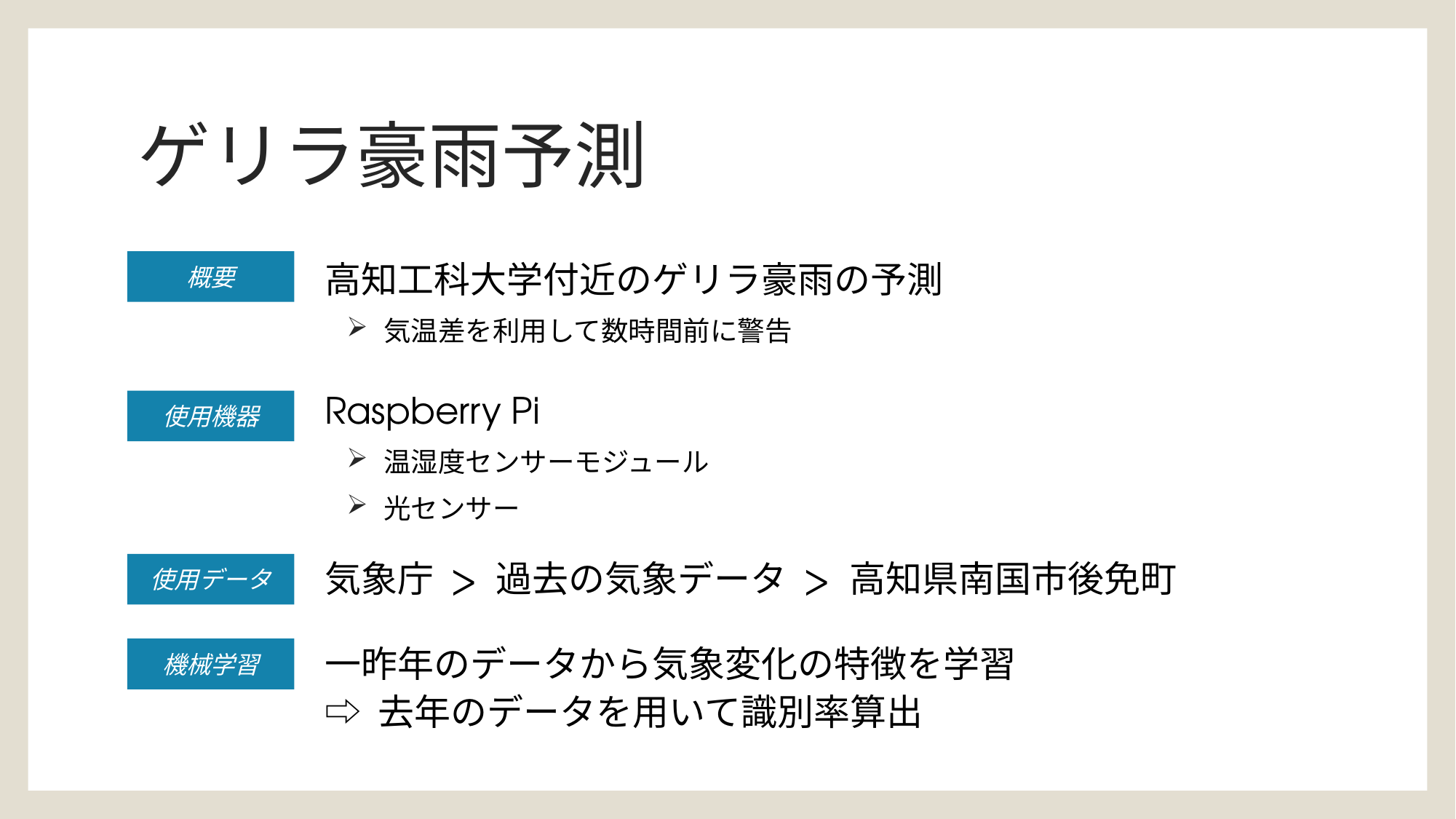

# ゲリラ豪雨予測
概要
高知工科大学付近のゲリラ豪雨の予測
気温差を利用して数時間前に警告
Raspberry Pi
温湿度センサーモジュール
光センサー
気象庁 > 過去の気象データ > 高知県南国市後免町
一昨年のデータから気象変化の特徴を学習
⇨ 去年のデータを用いて識別率算出

使用機器
使用データ
機械学習